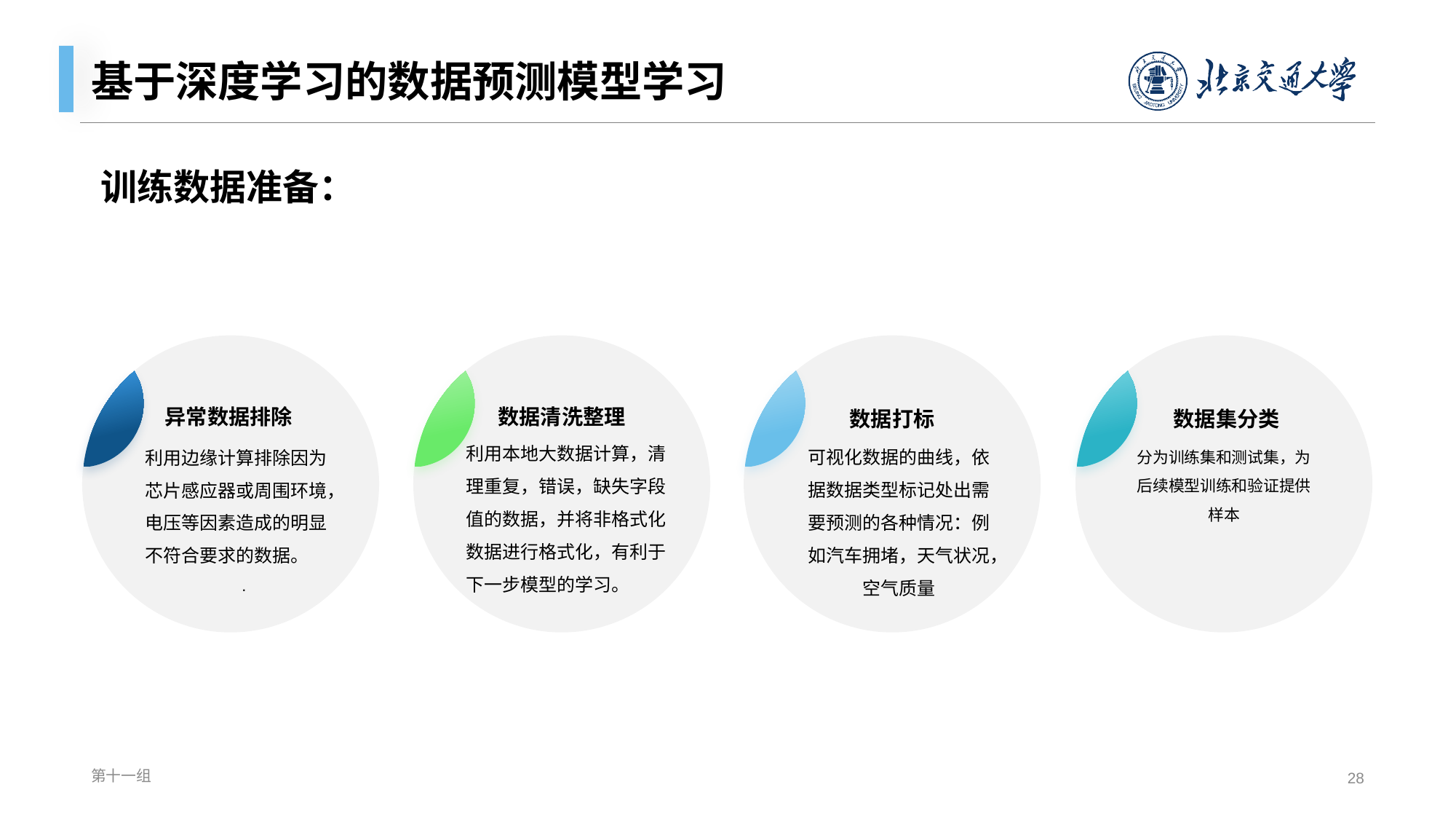

# 基于深度学习的数据预测模型学习
训练数据准备：

异常数据排除
数据清洗整理
数据打标
数据集分类

利用本地大数据计算，清理重复，错误，缺失字段值的数据，并将非格式化数据进行格式化，有利于下一步模型的学习。
可视化数据的曲线，依据数据类型标记处出需要预测的各种情况：例如汽车拥堵，天气状况，空气质量
利用边缘计算排除因为芯片感应器或周围环境，电压等因素造成的明显不符合要求的数据。
.
分为训练集和测试集，为后续模型训练和验证提供样本
第十一组
28